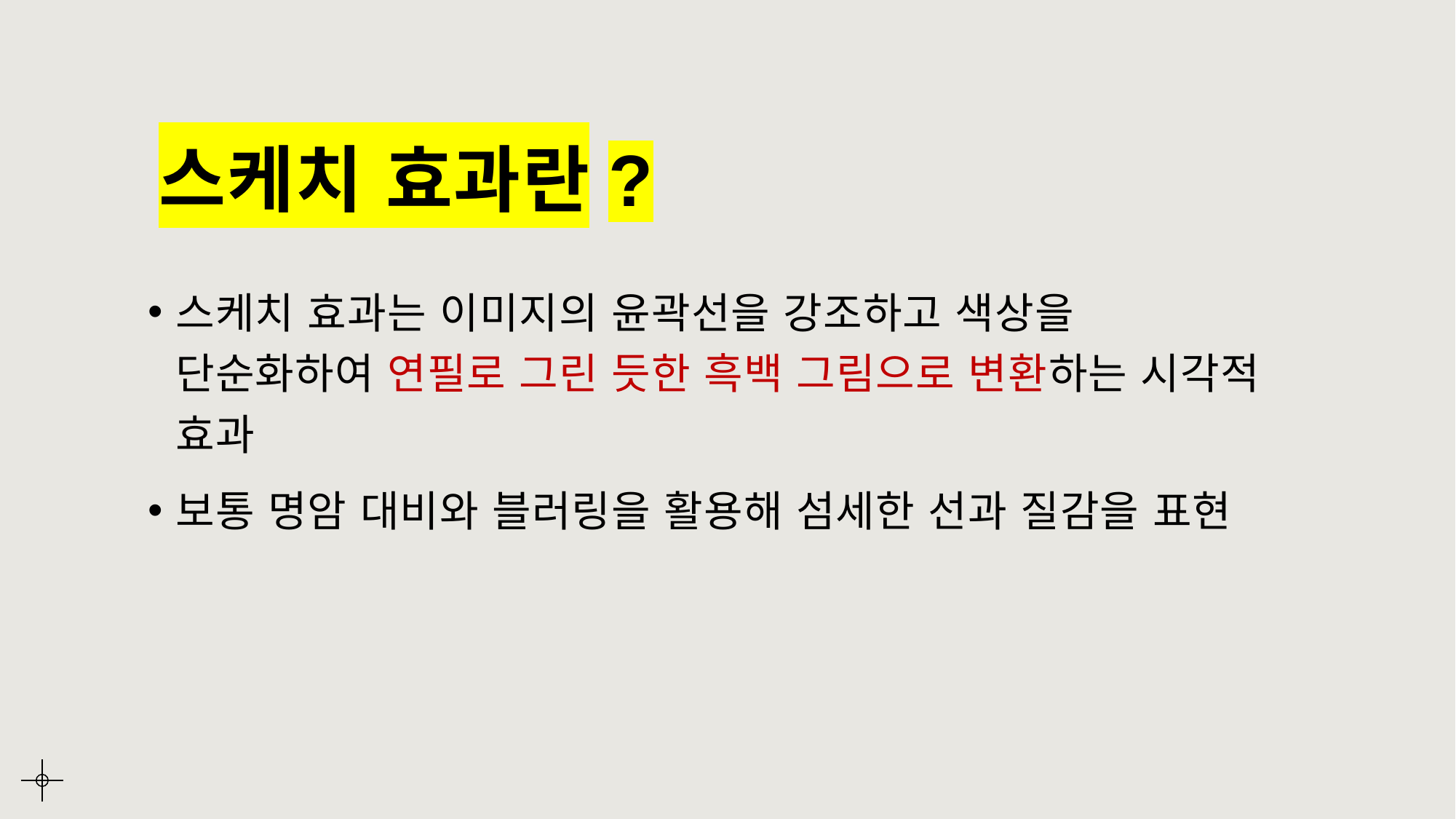

# 스케치 효과란?
스케치 효과는 이미지의 윤곽선을 강조하고 색상을 단순화하여 연필로 그린 듯한 흑백 그림으로 변환하는 시각적 효과
보통 명암 대비와 블러링을 활용해 섬세한 선과 질감을 표현